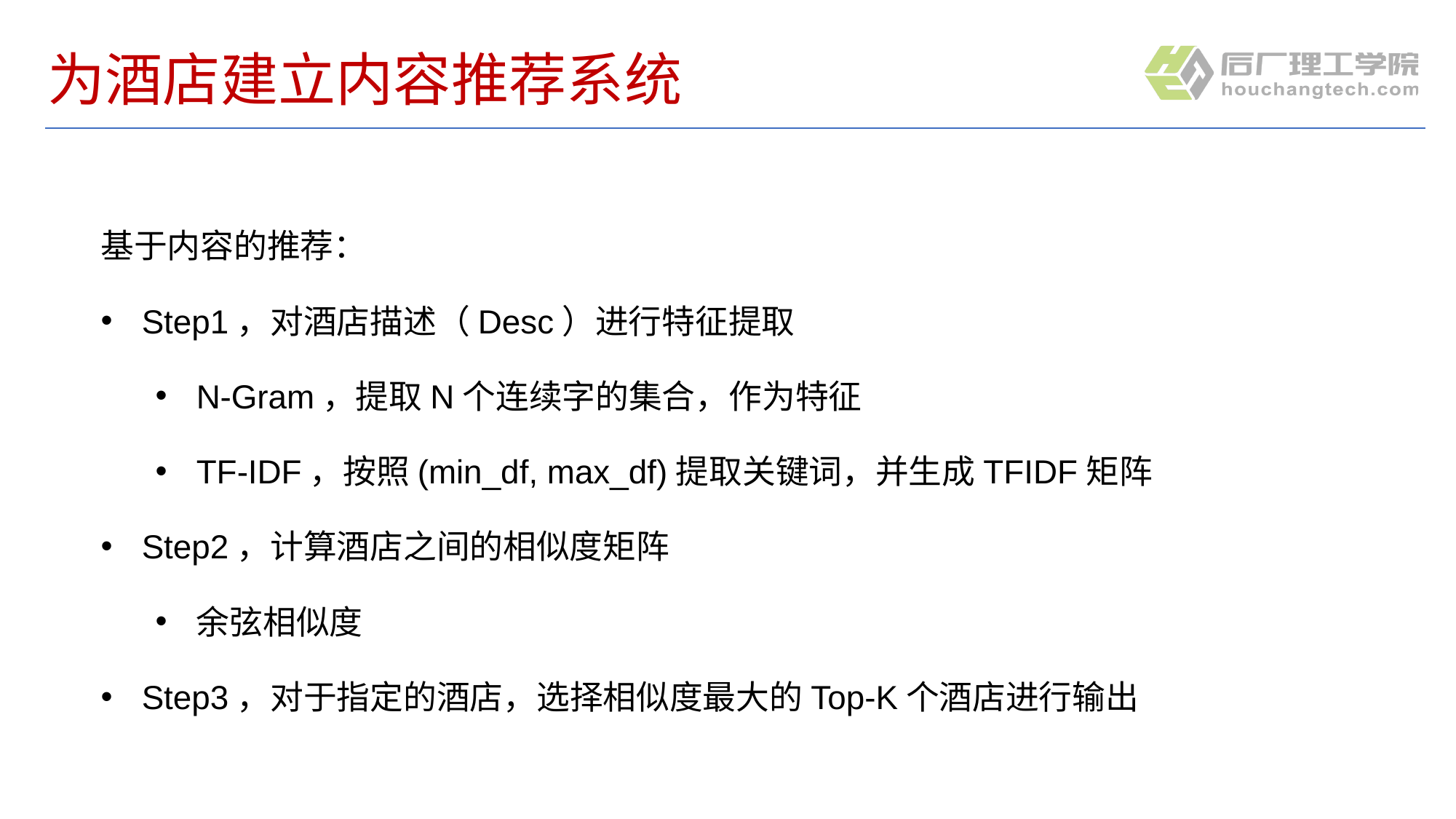

# 为酒店建立内容推荐系统
基于内容的推荐：
Step1，对酒店描述（Desc）进行特征提取
N-Gram，提取N个连续字的集合，作为特征
TF-IDF，按照(min_df, max_df)提取关键词，并生成TFIDF矩阵
Step2，计算酒店之间的相似度矩阵
余弦相似度
Step3，对于指定的酒店，选择相似度最大的Top-K个酒店进行输出